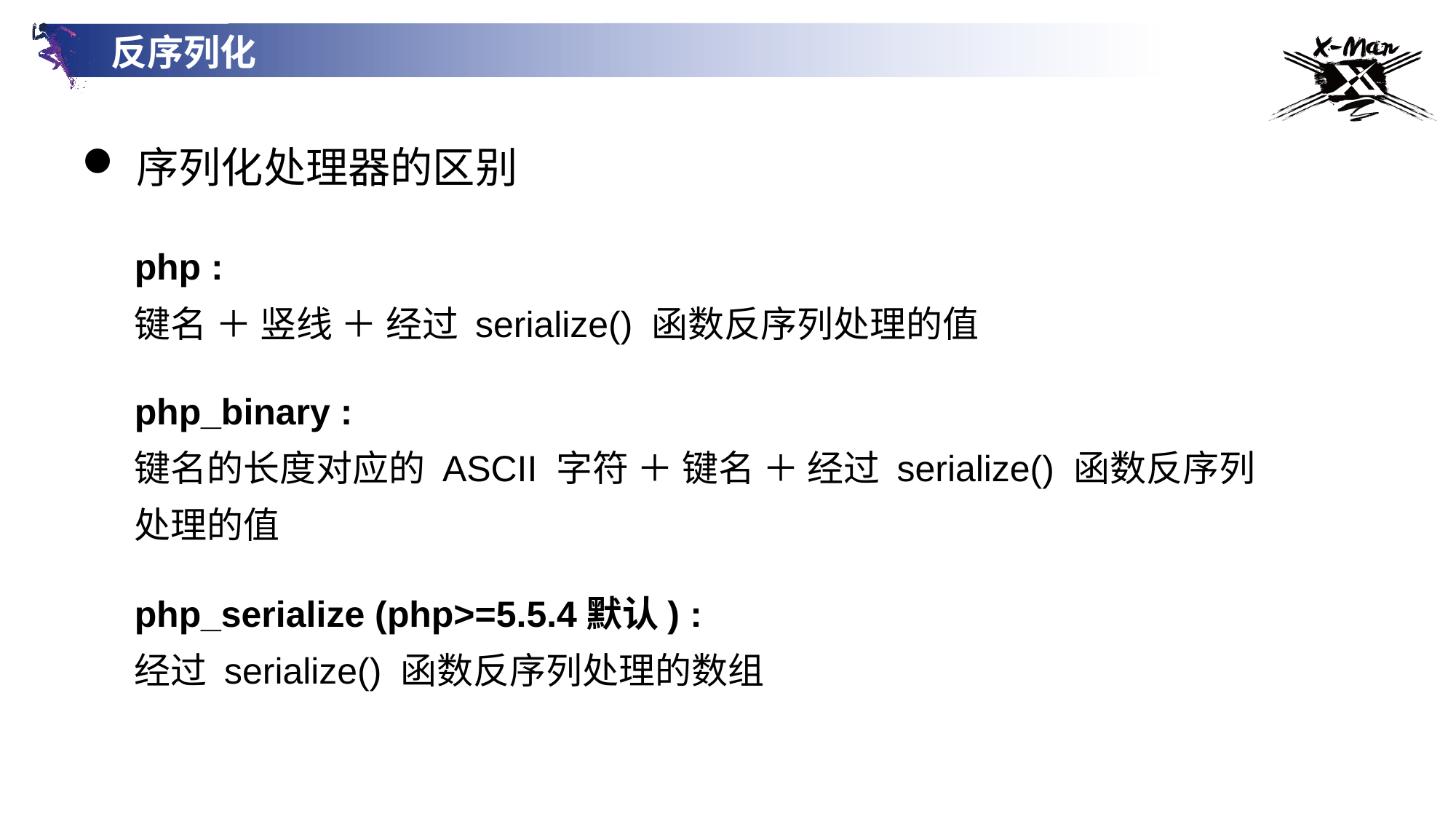

反序列化
序列化处理器的区别
php :
键名 ＋ 竖线 ＋ 经过 serialize() 函数反序列处理的值
php_binary :
键名的长度对应的 ASCII 字符 ＋ 键名 ＋ 经过 serialize() 函数反序列处理的值
php_serialize (php>=5.5.4默认) :
经过 serialize() 函数反序列处理的数组